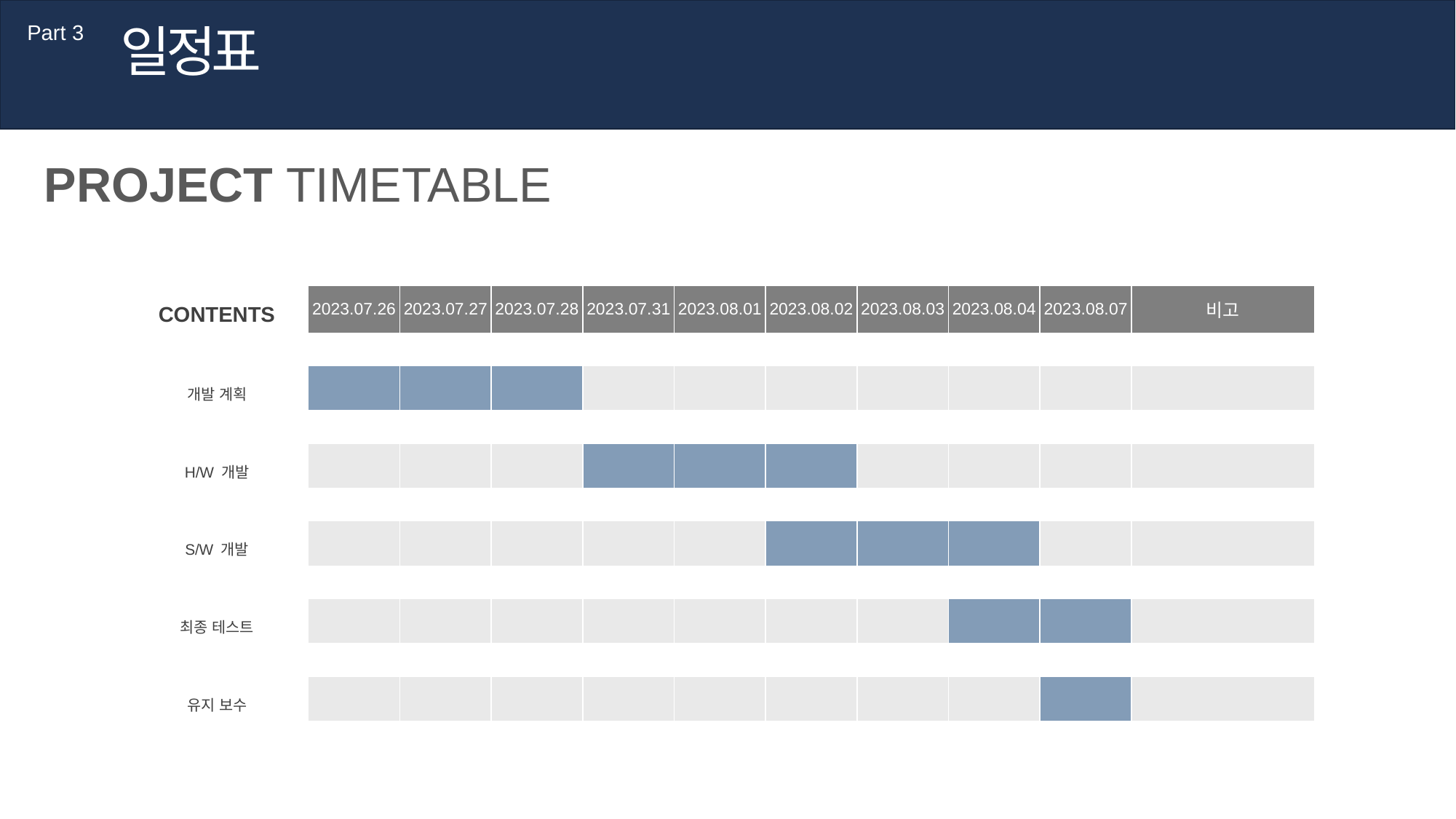

일정표
Part 3
PROJECT TIMETABLE
|  | ` |  |  |  |  |  |  |  |  |  |
| --- | --- | --- | --- | --- | --- | --- | --- | --- | --- | --- |
| CONTENTS | 2023.07.26 | 2023.07.27 | 2023.07.28 | 2023.07.31 | 2023.08.01 | 2023.08.02 | 2023.08.03 | 2023.08.04 | 2023.08.07 | 비고 |
|  |  |  |  |  |  |  |  |  |  |  |
| 개발 계획 |  |  |  |  |  |  |  |  |  |  |
|  |  |  |  |  |  |  |  |  |  |  |
| H/W 개발 |  |  |  |  |  |  |  |  |  |  |
|  |  |  |  |  |  |  |  |  |  |  |
| S/W 개발 |  |  |  |  |  |  |  |  |  |  |
|  |  |  |  |  |  |  |  |  |  |  |
| 최종 테스트 |  |  |  |  |  |  |  |  |  |  |
|  |  |  |  |  |  |  |  |  |  |  |
| 유지 보수 |  |  |  |  |  |  |  |  |  |  |
|  |  |  |  |  |  |  |  |  |  |  |